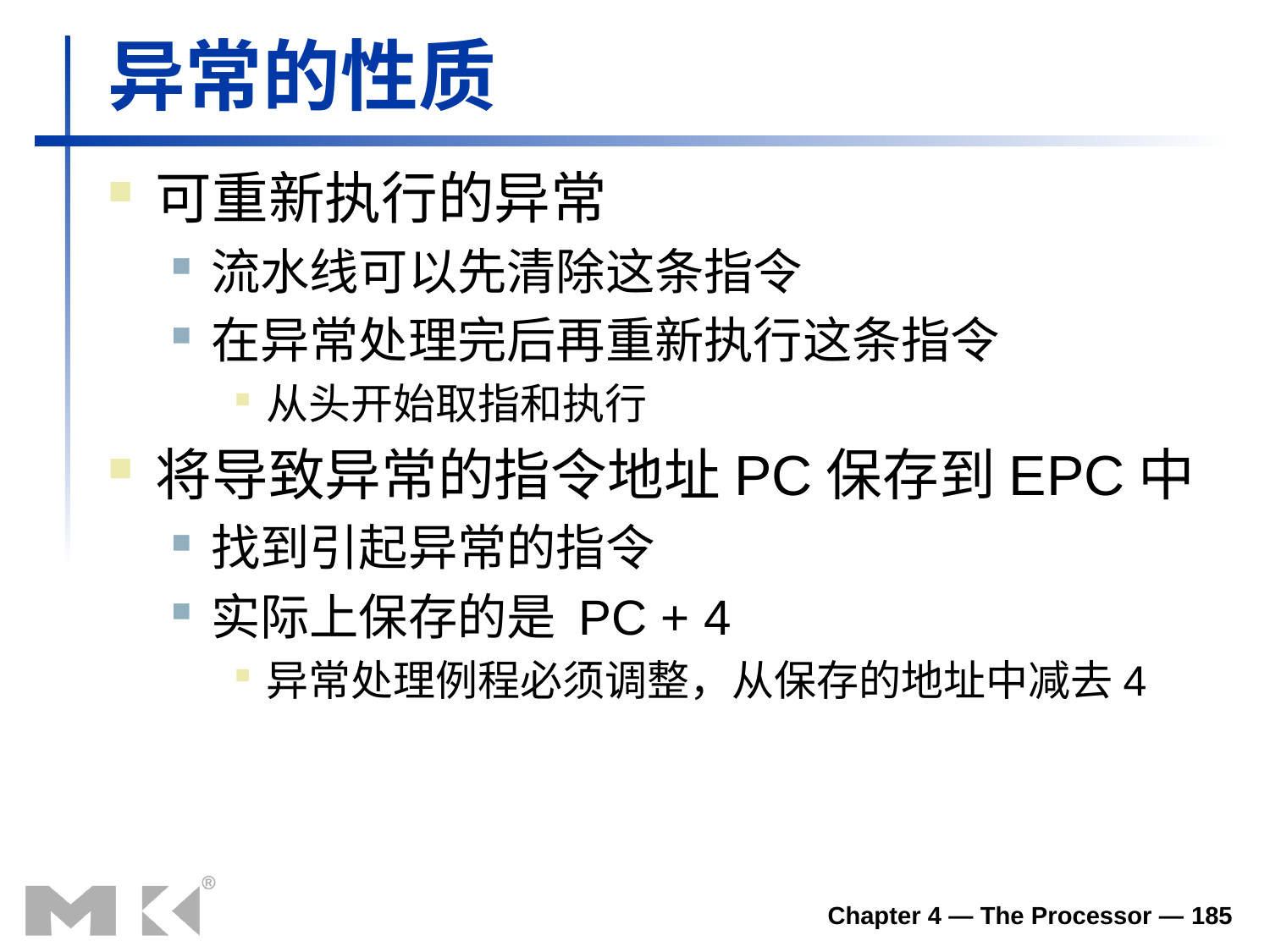

异常的性质
可重新执行的异常
流水线可以先清除这条指令
在异常处理完后再重新执行这条指令
从头开始取指和执行
将导致异常的指令地址PC保存到EPC中
找到引起异常的指令
实际上保存的是 PC + 4
异常处理例程必须调整，从保存的地址中减去4
Chapter 4 — The Processor — 185